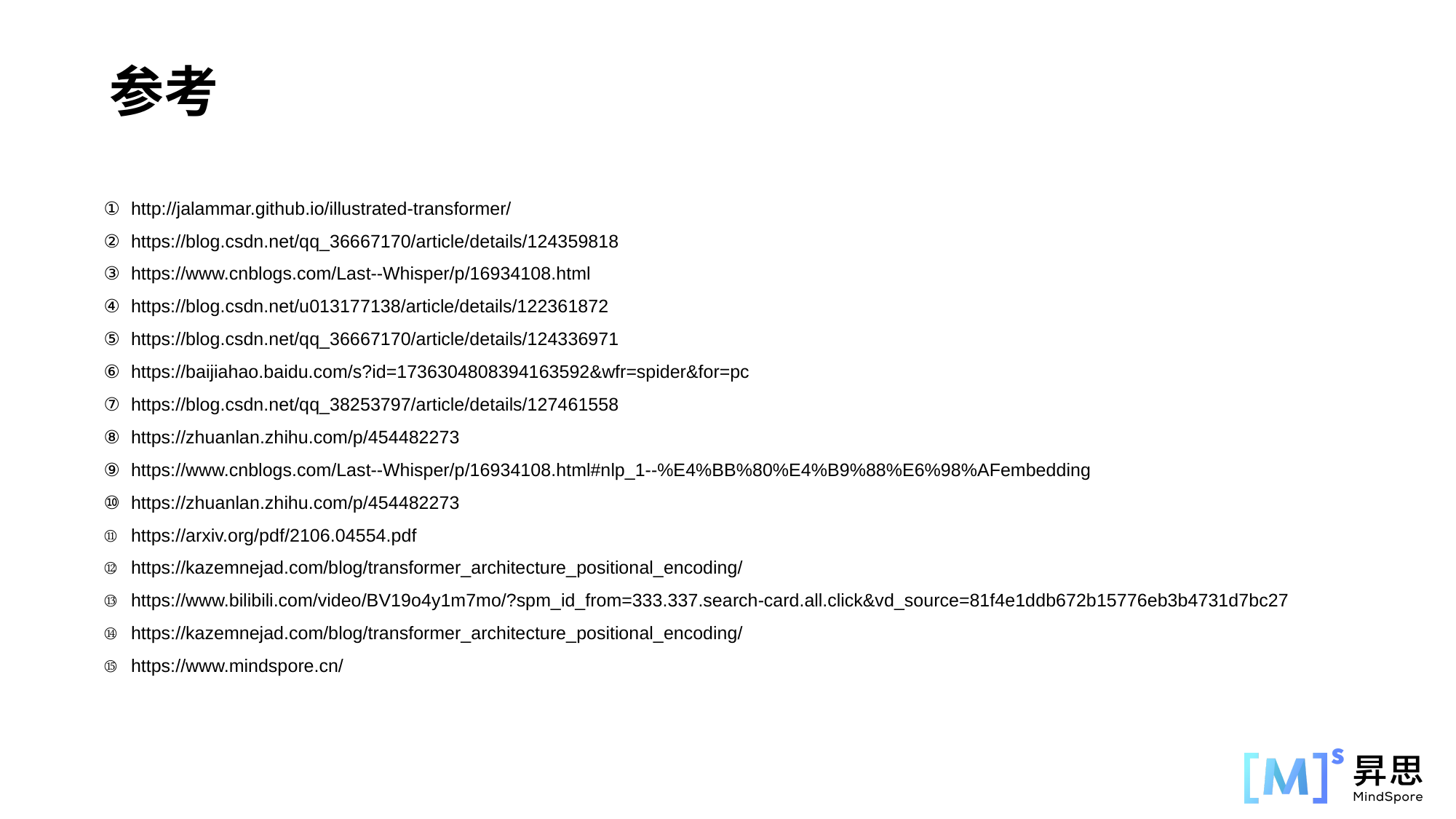

参考
http://jalammar.github.io/illustrated-transformer/
https://blog.csdn.net/qq_36667170/article/details/124359818
https://www.cnblogs.com/Last--Whisper/p/16934108.html
https://blog.csdn.net/u013177138/article/details/122361872
https://blog.csdn.net/qq_36667170/article/details/124336971
https://baijiahao.baidu.com/s?id=1736304808394163592&wfr=spider&for=pc
https://blog.csdn.net/qq_38253797/article/details/127461558
https://zhuanlan.zhihu.com/p/454482273
https://www.cnblogs.com/Last--Whisper/p/16934108.html#nlp_1--%E4%BB%80%E4%B9%88%E6%98%AFembedding
https://zhuanlan.zhihu.com/p/454482273
https://arxiv.org/pdf/2106.04554.pdf
https://kazemnejad.com/blog/transformer_architecture_positional_encoding/
https://www.bilibili.com/video/BV19o4y1m7mo/?spm_id_from=333.337.search-card.all.click&vd_source=81f4e1ddb672b15776eb3b4731d7bc27
https://kazemnejad.com/blog/transformer_architecture_positional_encoding/
https://www.mindspore.cn/